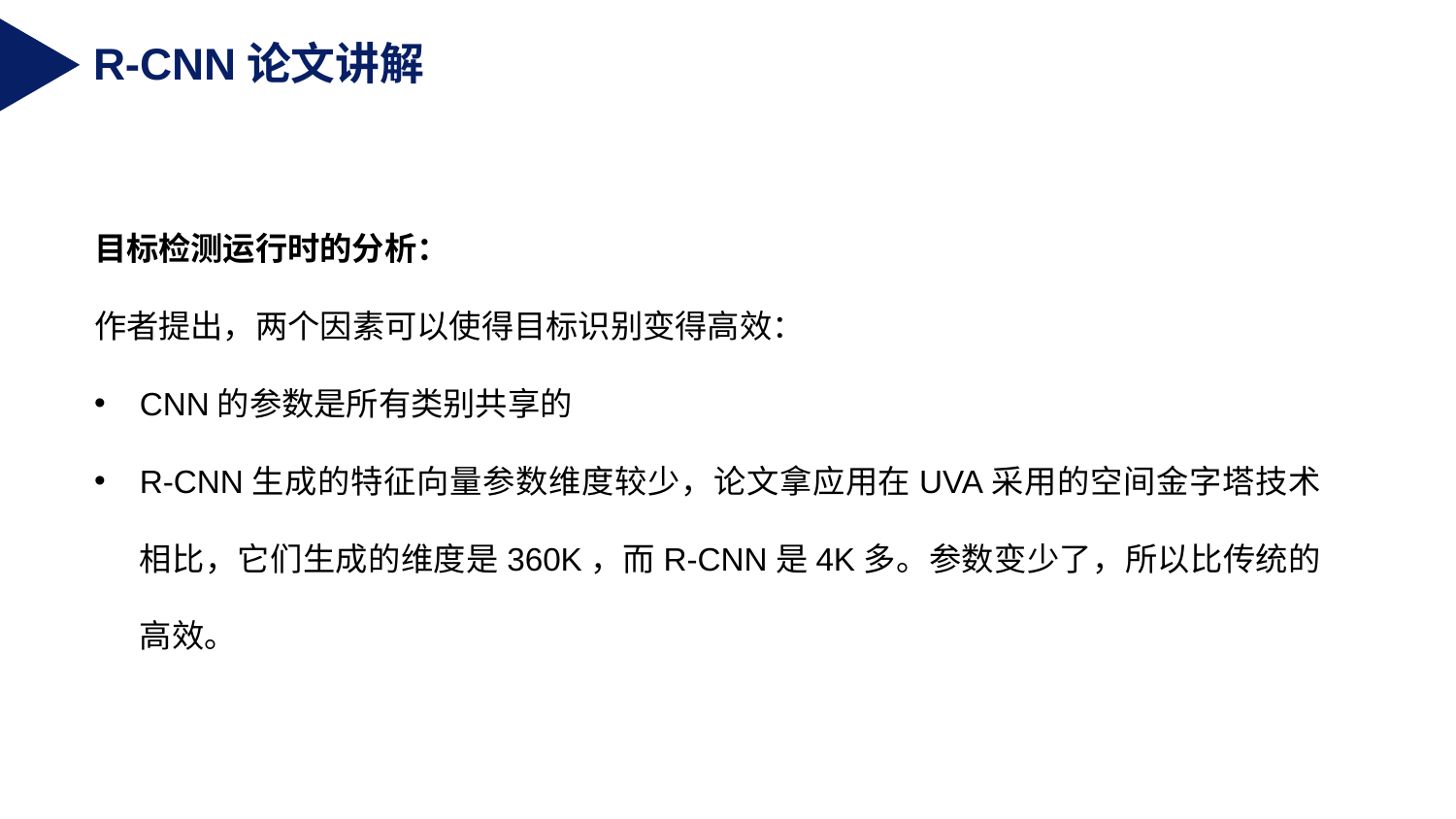

R-CNN论文讲解
目标检测运行时的分析：
作者提出，两个因素可以使得目标识别变得高效：
CNN的参数是所有类别共享的
R-CNN生成的特征向量参数维度较少，论文拿应用在UVA采用的空间金字塔技术相比，它们生成的维度是360K，而R-CNN是4K多。参数变少了，所以比传统的高效。